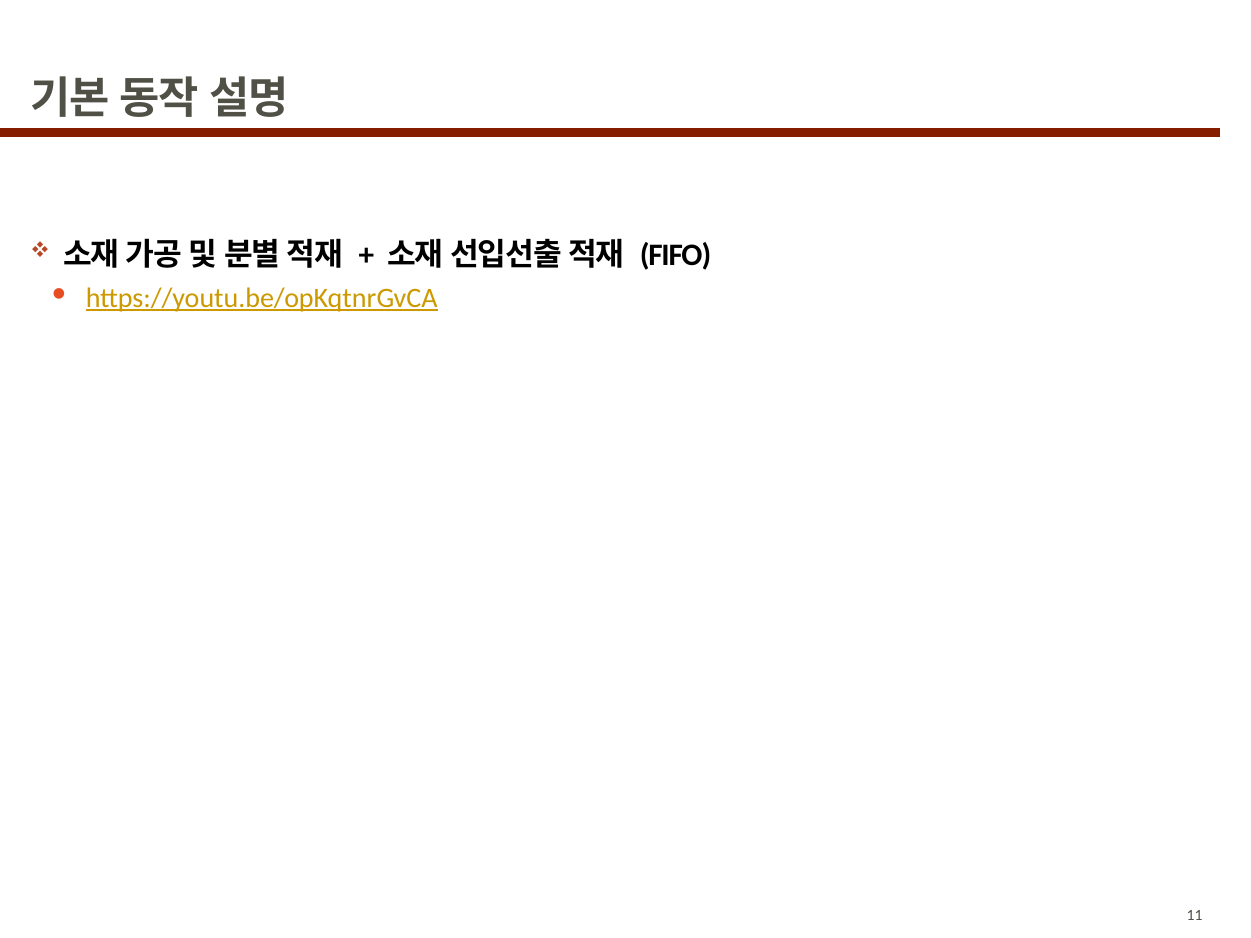

# 기본 동작 설명
소재 가공 및 분별 적재 + 소재 선입선출 적재 (FIFO)
https://youtu.be/opKqtnrGvCA
11